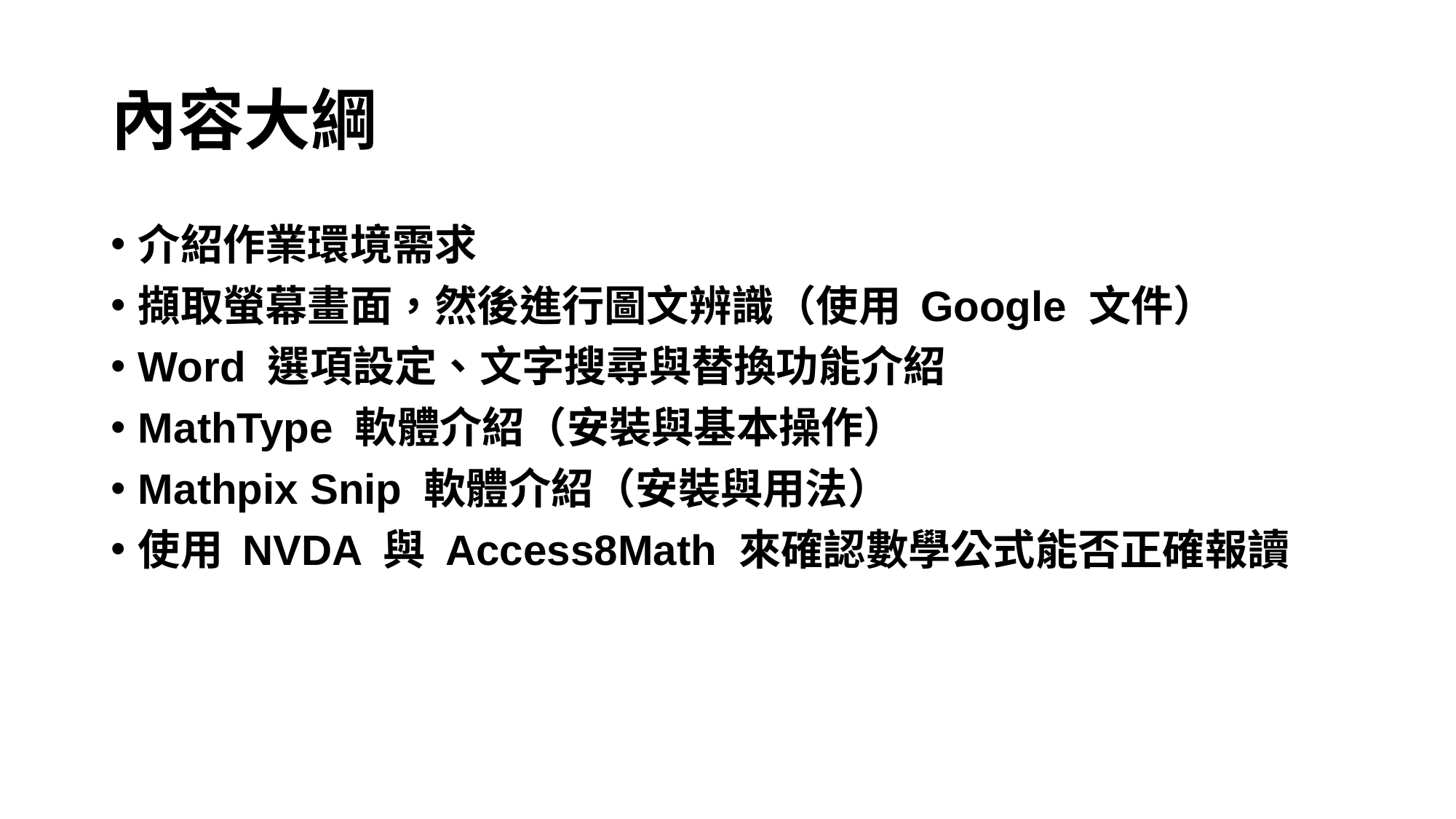

# 內容大綱
介紹作業環境需求
擷取螢幕畫面，然後進行圖文辨識（使用 Google 文件）
Word 選項設定、文字搜尋與替換功能介紹
MathType 軟體介紹（安裝與基本操作）
Mathpix Snip 軟體介紹（安裝與用法）
使用 NVDA 與 Access8Math 來確認數學公式能否正確報讀